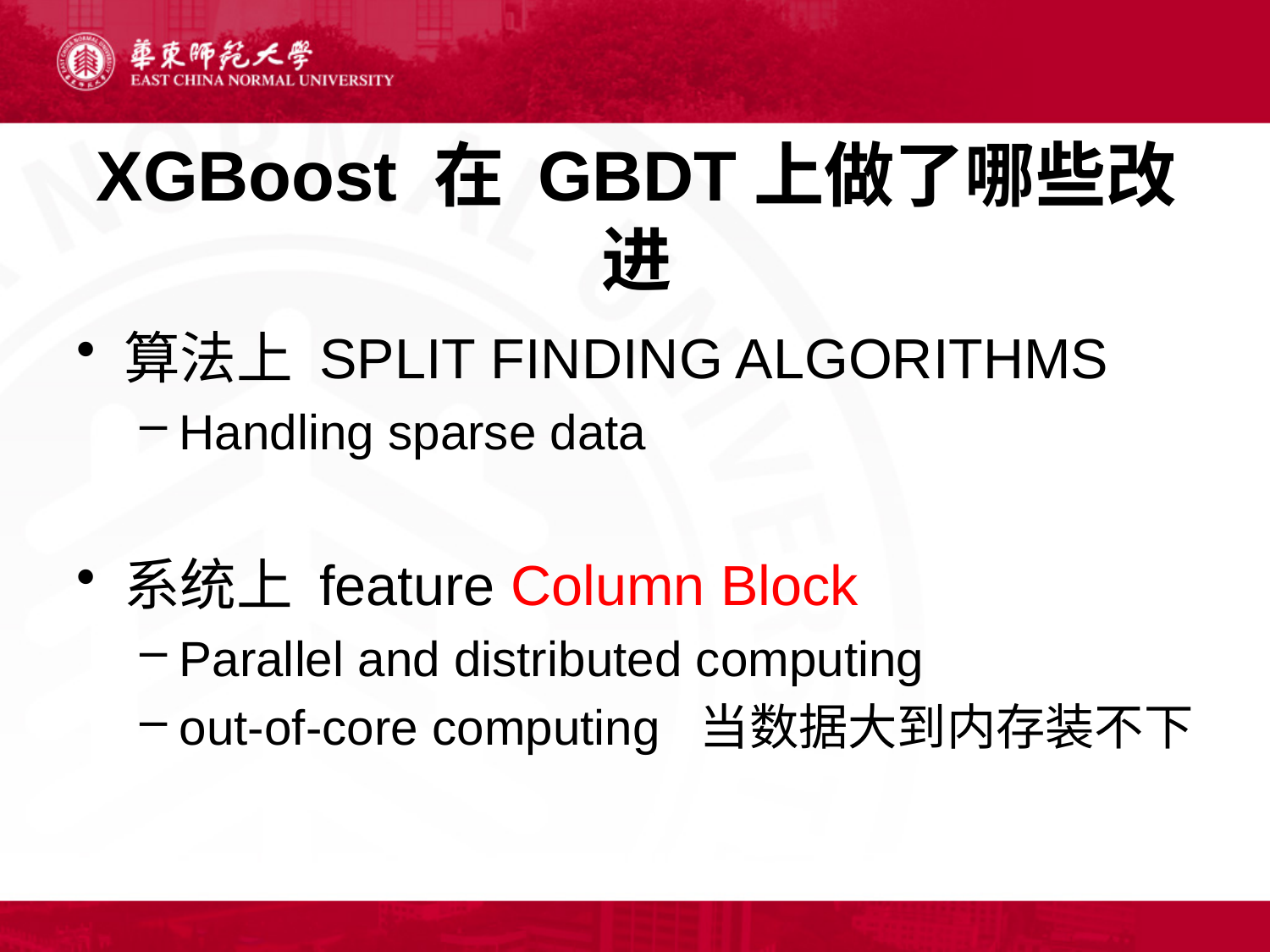

# XGBoost 在 GBDT上做了哪些改进
算法上 SPLIT FINDING ALGORITHMS
Handling sparse data

系统上 feature Column Block
Parallel and distributed computing
out-of-core computing  当数据大到内存装不下